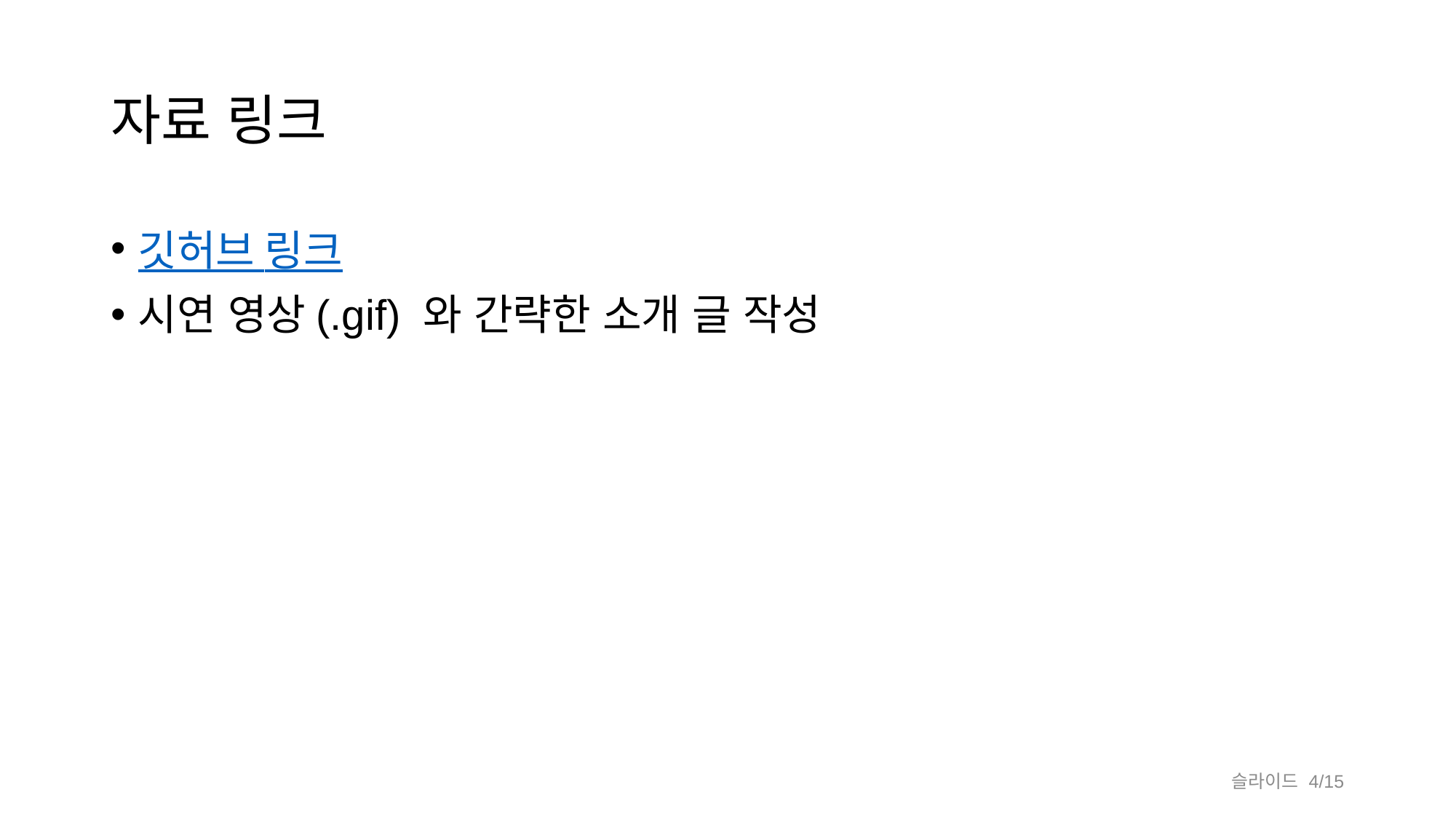

# 자료 링크
깃허브 링크
시연 영상(.gif) 와 간략한 소개 글 작성
슬라이드 4/15